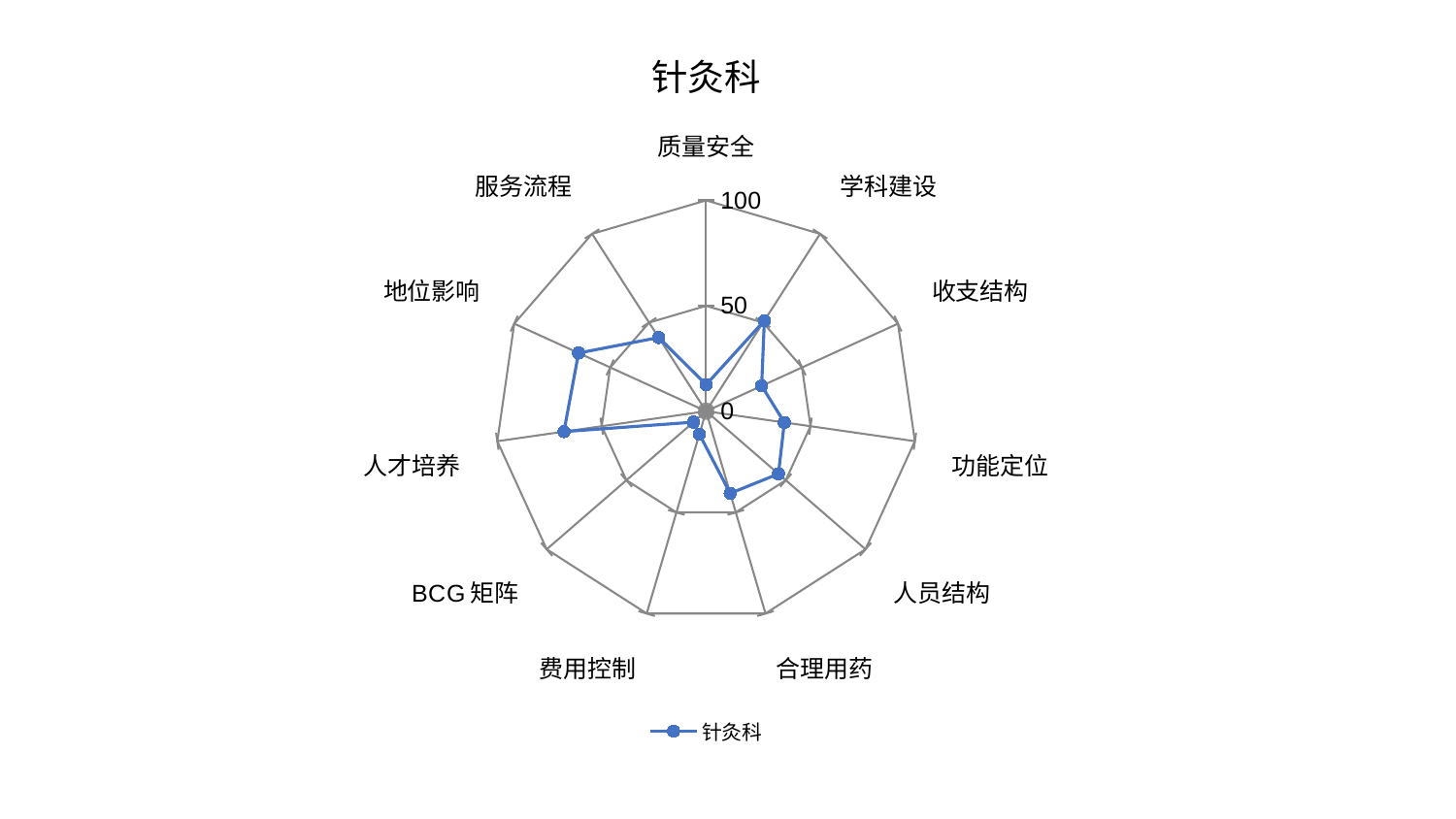

### Chart: 针灸科

| Category | 针灸科 |
|---|---|
| 质量安全 | 12.592053671868138 |
| 学科建设 | 51.084676611418566 |
| 收支结构 | 28.948024187120577 |
| 功能定位 | 37.47823566237297 |
| 人员结构 | 45.37824138504807 |
| 合理用药 | 40.59984080779904 |
| 费用控制 | 11.370343327153755 |
| BCG矩阵 | 7.935428421951711 |
| 人才培养 | 68.08527230006023 |
| 地位影响 | 66.49549451400878 |
| 服务流程 | 41.55566397245758 |
121